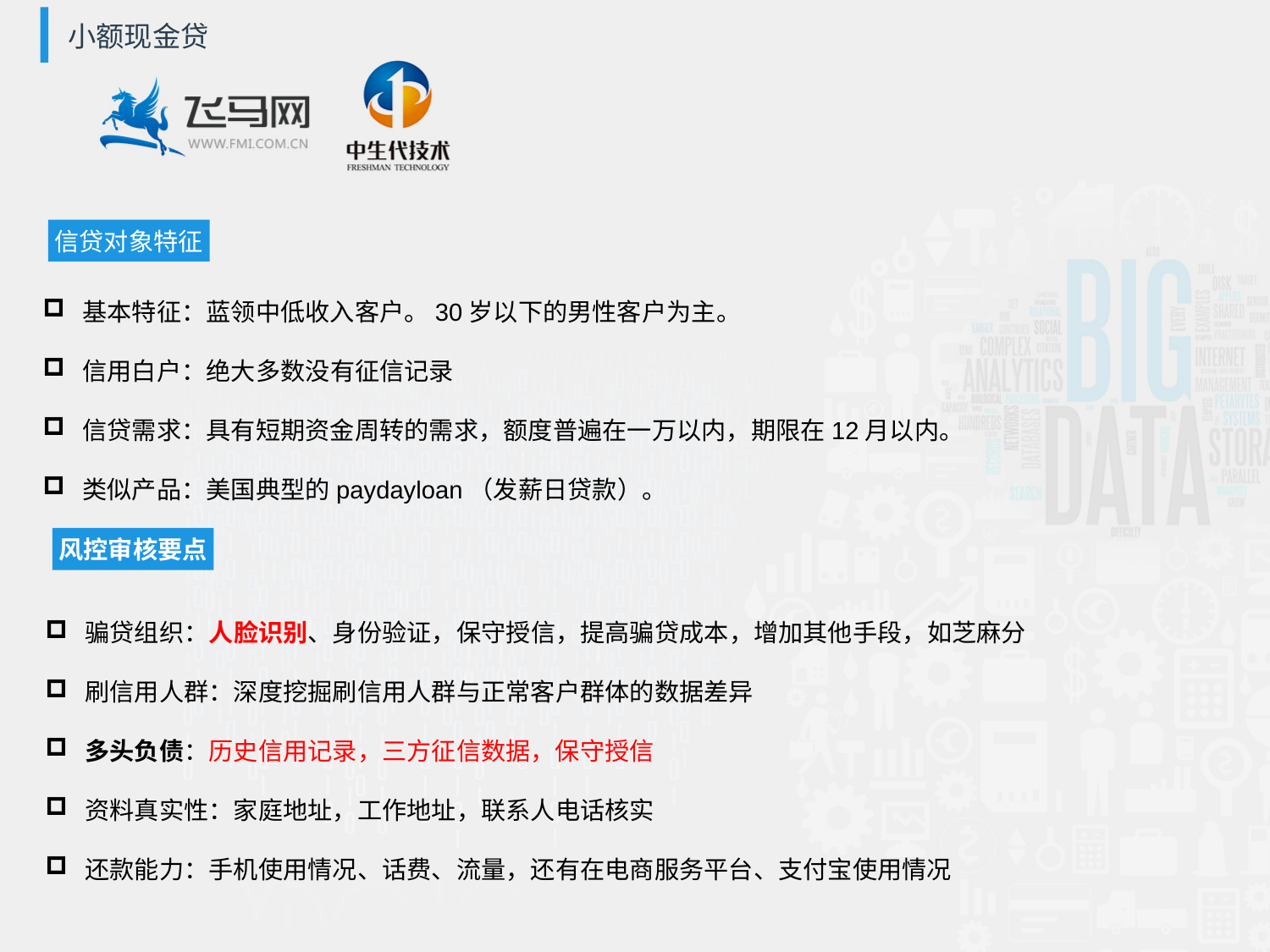

小额现金贷
信贷对象特征
基本特征：蓝领中低收入客户。30岁以下的男性客户为主。
信用白户：绝大多数没有征信记录
信贷需求：具有短期资金周转的需求，额度普遍在一万以内，期限在12月以内。
类似产品：美国典型的paydayloan（发薪日贷款）。
风控审核要点
骗贷组织：人脸识别、身份验证，保守授信，提高骗贷成本，增加其他手段，如芝麻分
刷信用人群：深度挖掘刷信用人群与正常客户群体的数据差异
多头负债：历史信用记录，三方征信数据，保守授信
资料真实性：家庭地址，工作地址，联系人电话核实
还款能力：手机使用情况、话费、流量，还有在电商服务平台、支付宝使用情况